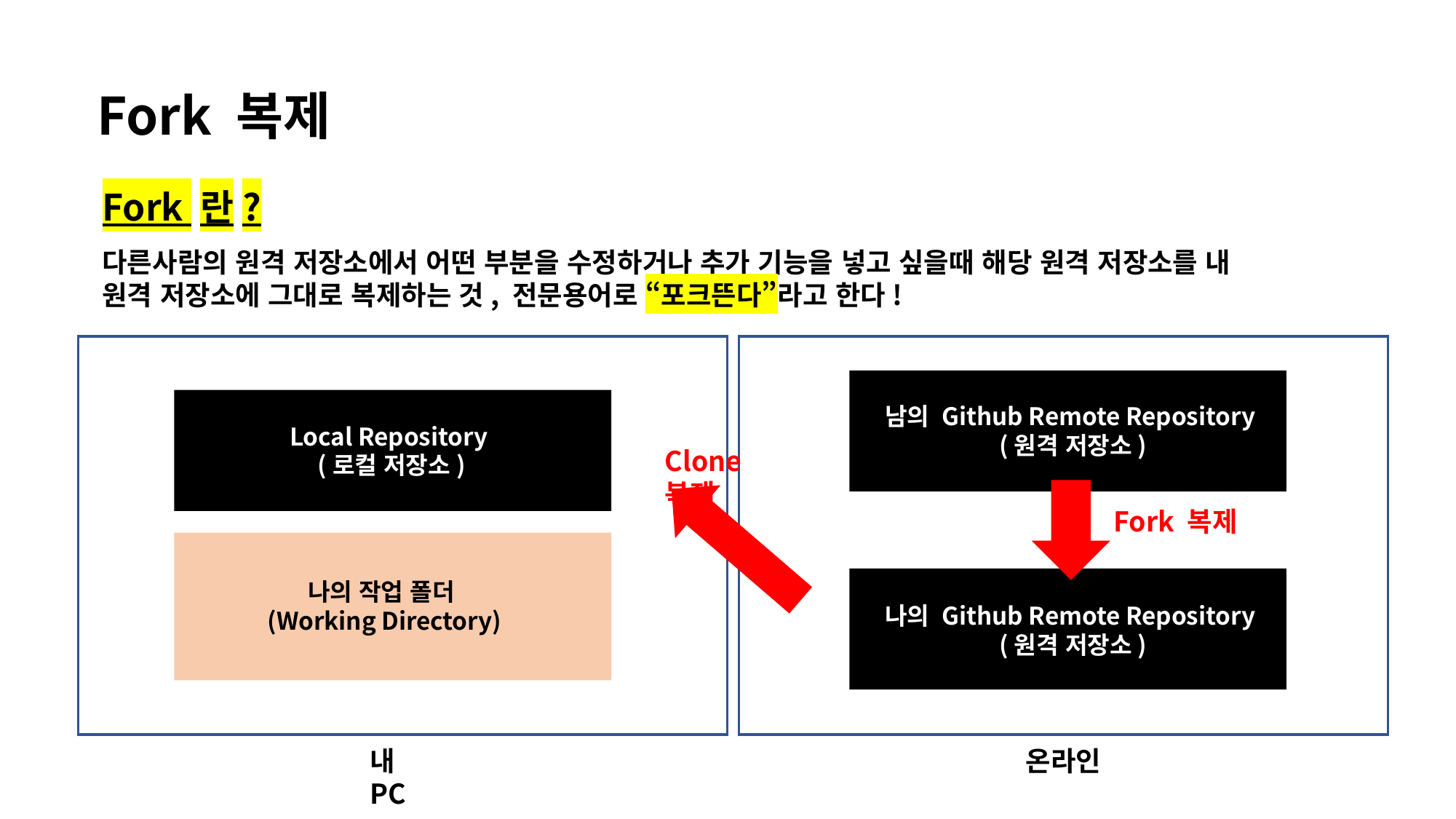

Fork 복제
Fork 란?
다른사람의 원격 저장소에서 어떤 부분을 수정하거나 추가 기능을 넣고 싶을때 해당 원격 저장소를 내 원격 저장소에 그대로 복제하는 것, 전문용어로 “포크뜬다”라고 한다!

남의 Github Remote Repository
(원격 저장소)

Local Repository
(로컬 저장소)
Clone 복제

Fork 복제

나의 작업 폴더
(Working Directory)

나의 Github Remote Repository
(원격 저장소)
내 PC
온라인